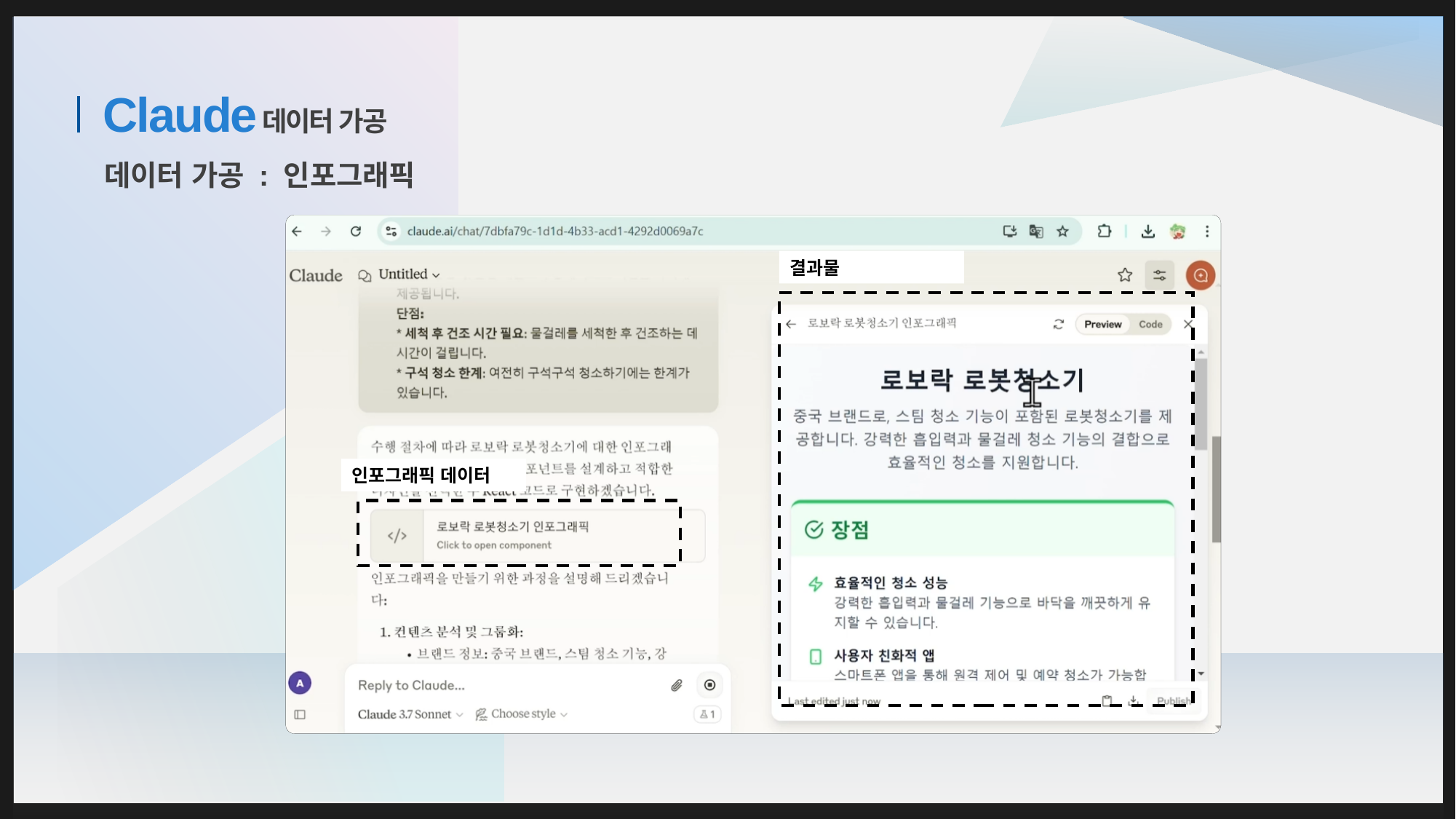

데이터 가공
# Claude
데이터 가공 : 인포그래픽

결과물

인포그래픽 데이터